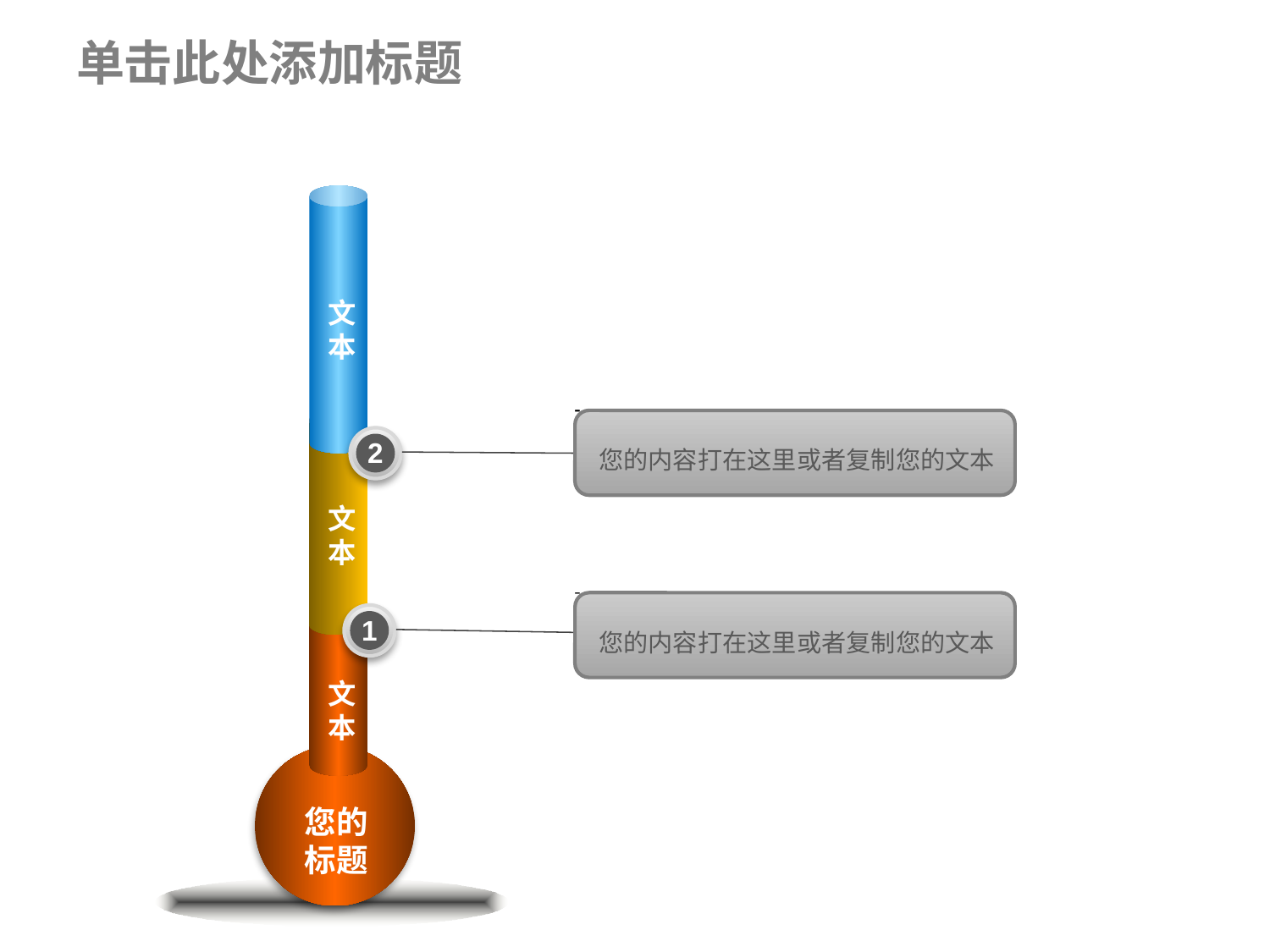

# 单击此处添加标题

文本

2
您的内容打在这里或者复制您的文本
文本

1
您的内容打在这里或者复制您的文本
文本
您的标题